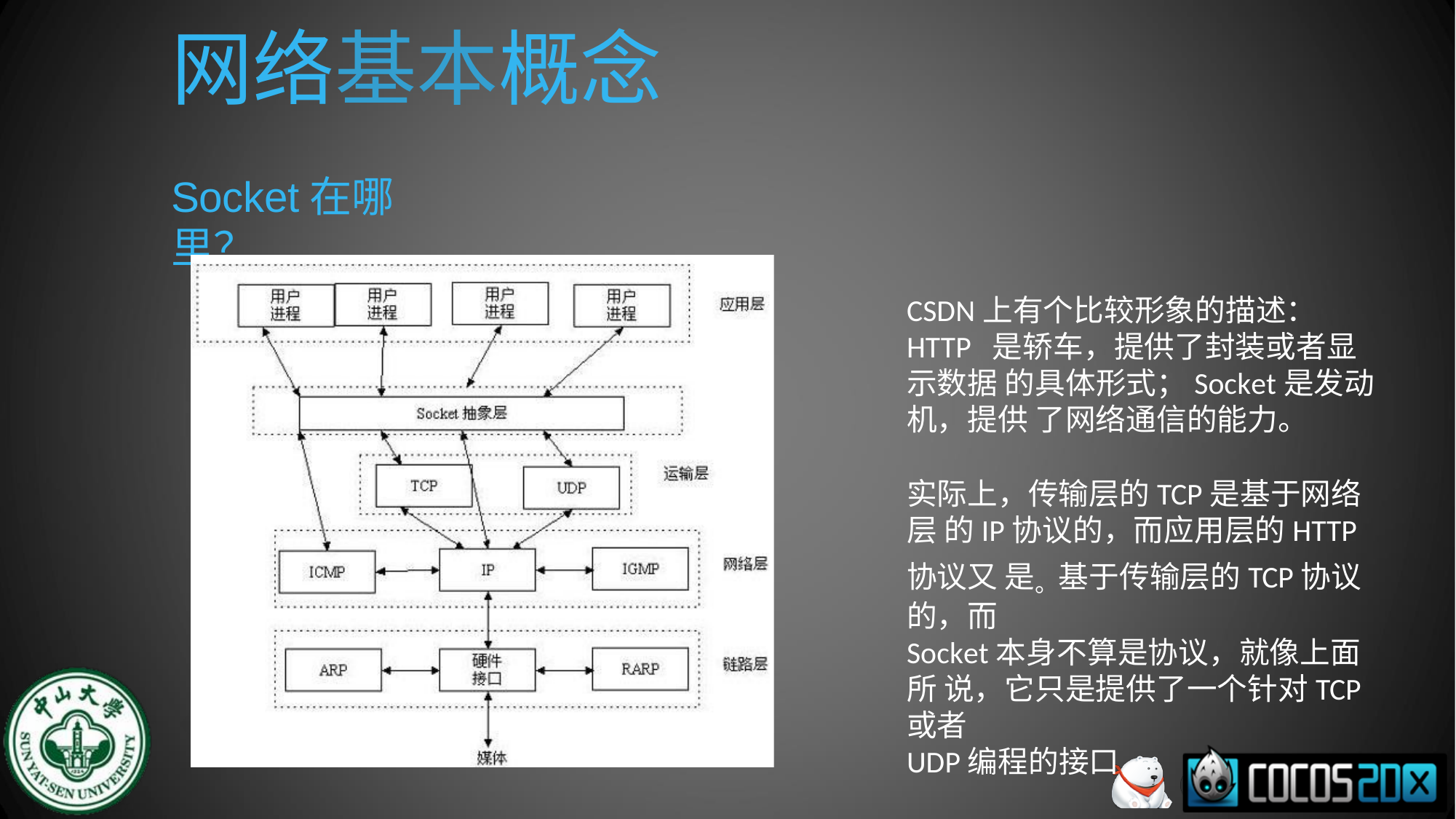

# 网络基本概念
Socket在哪里？

CSDN上有个比较形象的描述：HTTP  是轿车，提供了封装或者显示数据 的具体形式；Socket是发动机，提供 了网络通信的能力。

实际上，传输层的TCP是基于网络层 的IP协议的，而应用层的HTTP协议又 是。基于传输层的TCP协议的，而
Socket本身不算是协议，就像上面所 说，它只是提供了一个针对TCP或者
UDP编程的接口